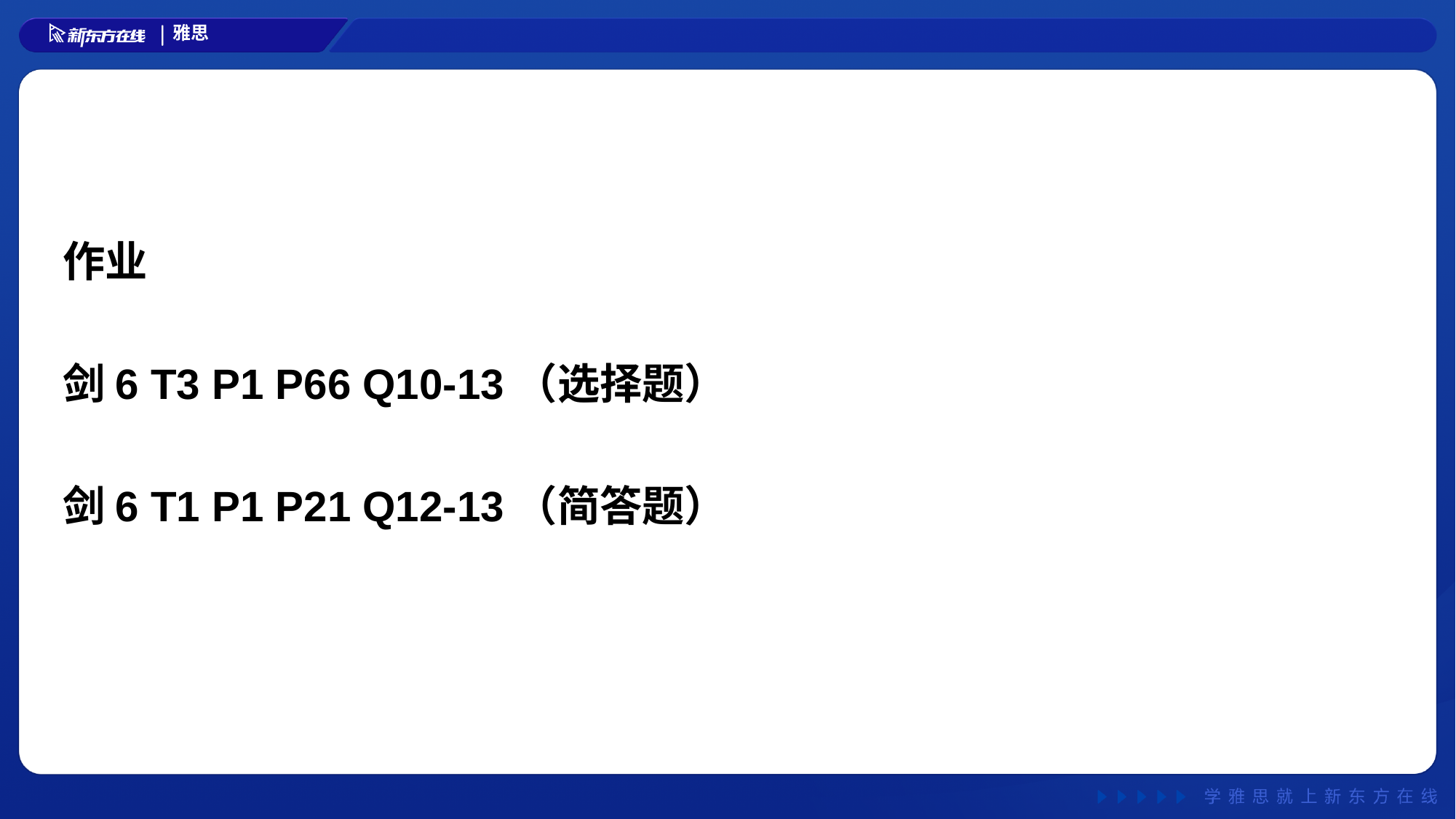

作业

剑6 T3 P1 P66 Q10-13（选择题）

剑6 T1 P1 P21 Q12-13（简答题）